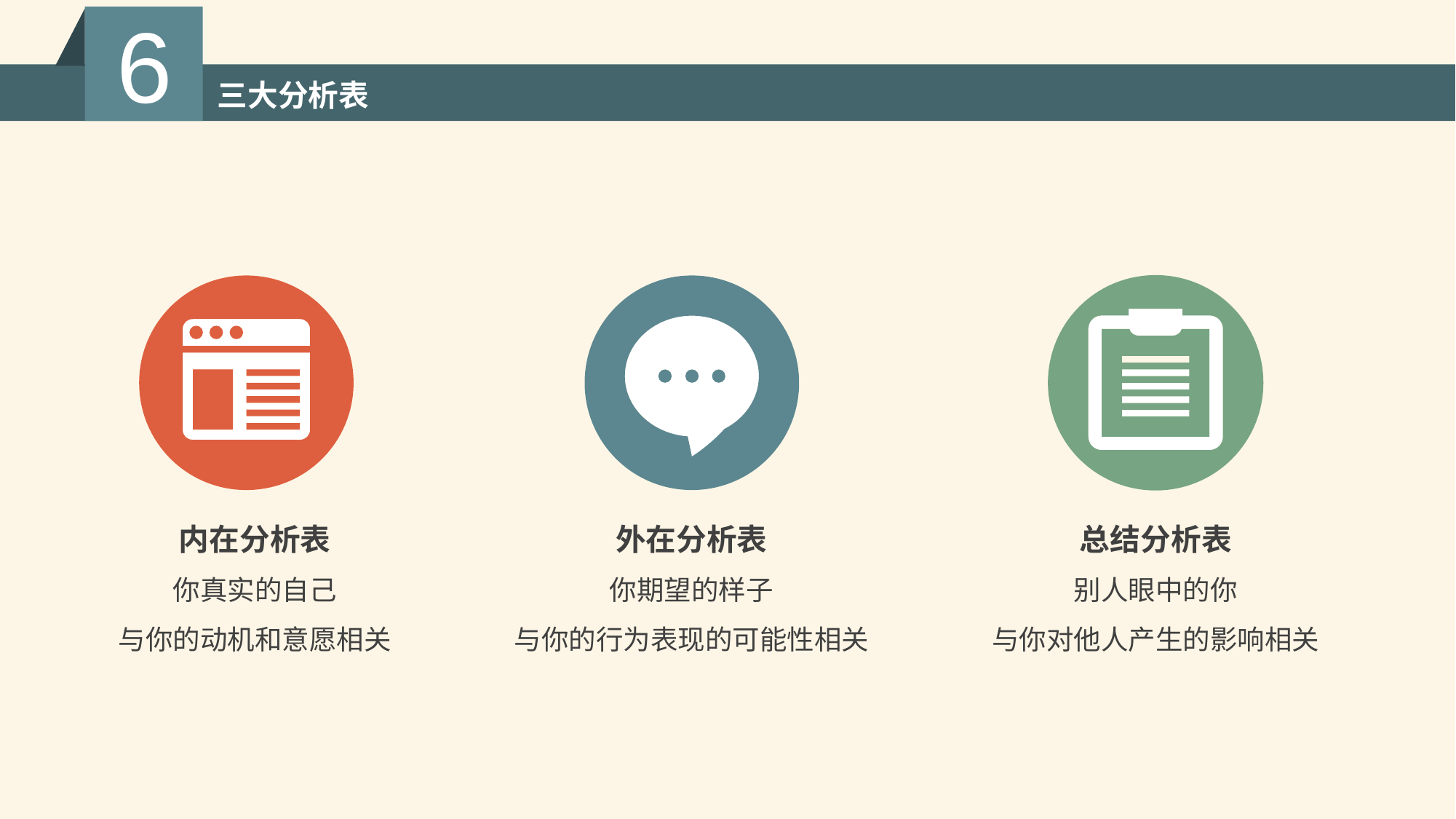

6

三大分析表

总结分析表
别人眼中的你
与你对他人产生的影响相关

内在分析表
你真实的自己
与你的动机和意愿相关

外在分析表
你期望的样子
与你的行为表现的可能性相关